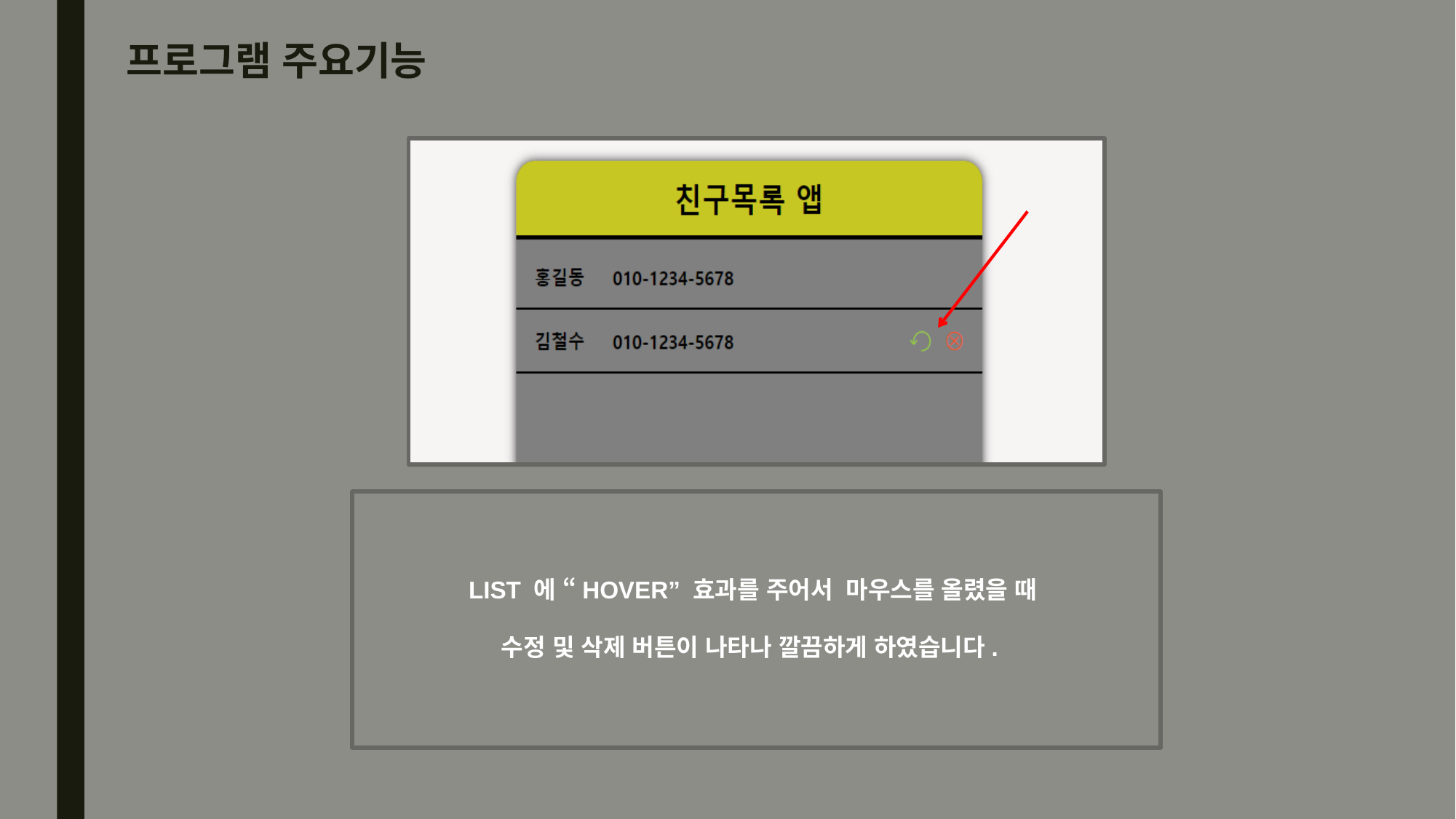

프로그램 주요기능

LIST 에 “HOVER” 효과를 주어서  마우스를 올렸을 때

수정 및 삭제 버튼이 나타나 깔끔하게 하였습니다.